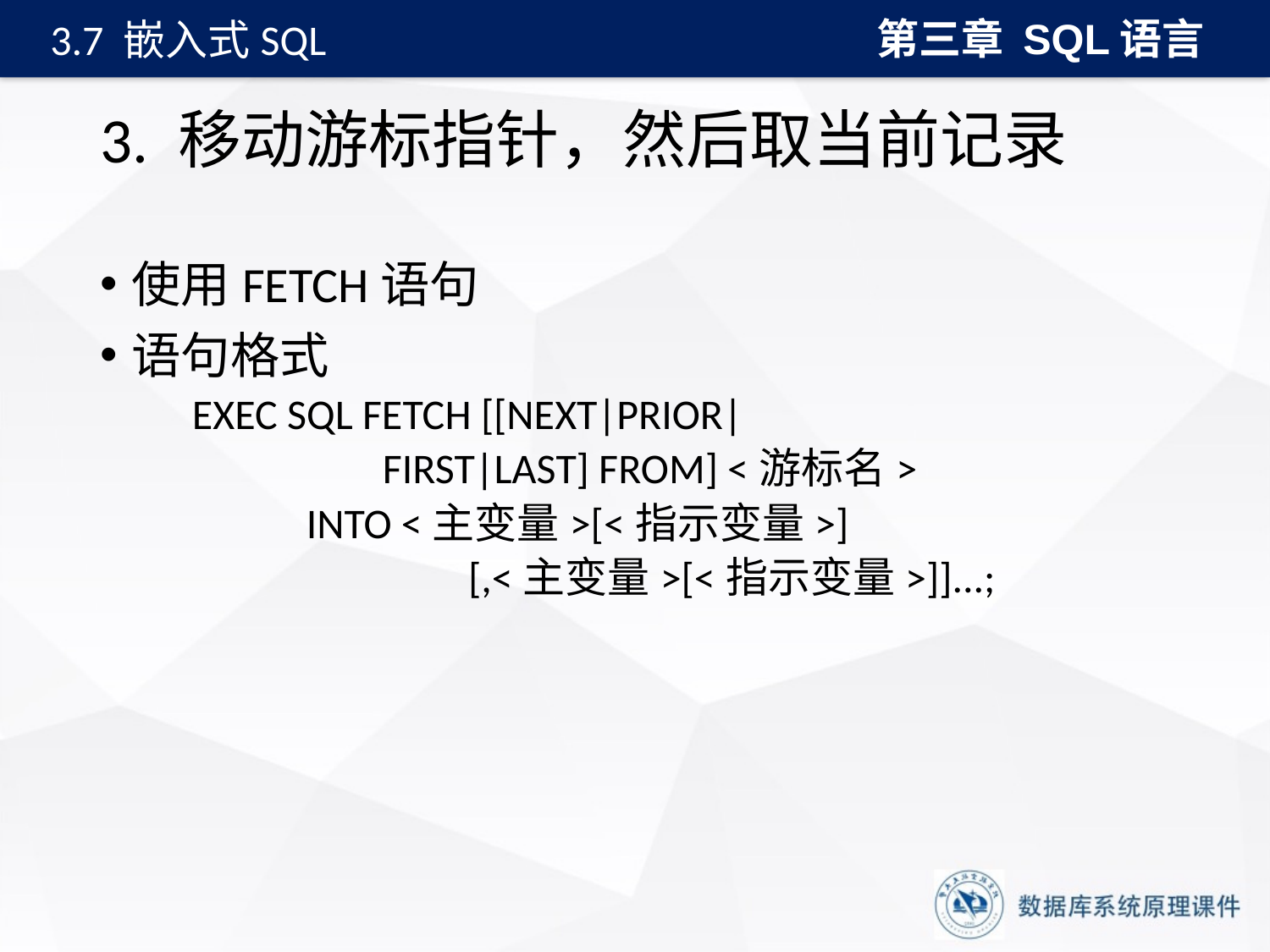

第三章 SQL语言
3.7 嵌入式SQL
# 3. 移动游标指针，然后取当前记录
使用FETCH语句
语句格式
   EXEC SQL FETCH [[NEXT|PRIOR|
                       FIRST|LAST] FROM] <游标名>
               INTO <主变量>[<指示变量>]
                                [,<主变量>[<指示变量>]]...;